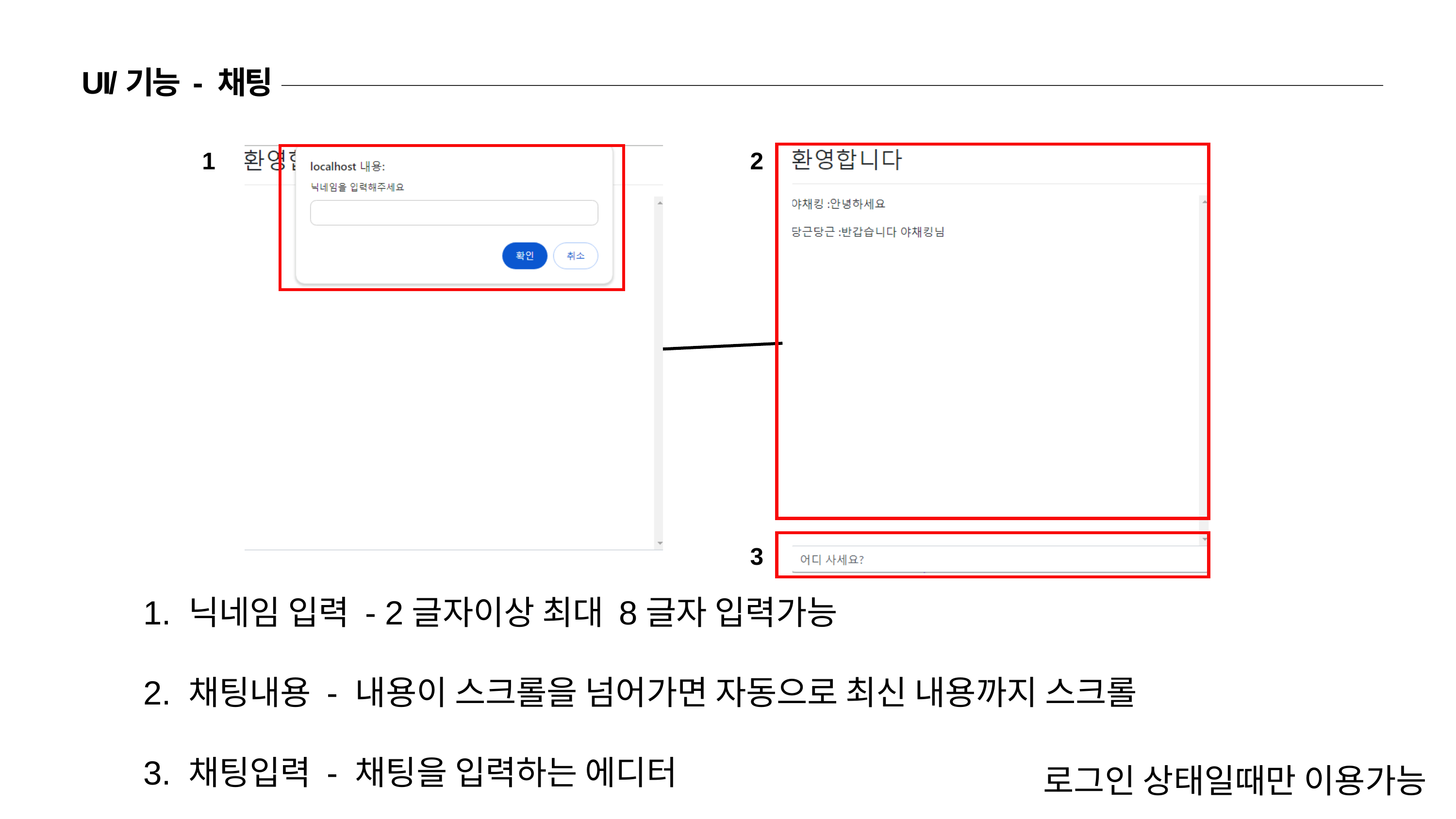

UI/기능 - 채팅

1

2

3
1. 닉네임 입력 - 2글자이상 최대 8글자 입력가능

2. 채팅내용 - 내용이 스크롤을 넘어가면 자동으로 최신 내용까지 스크롤

3. 채팅입력 - 채팅을 입력하는 에디터

로그인 상태일때만 이용가능